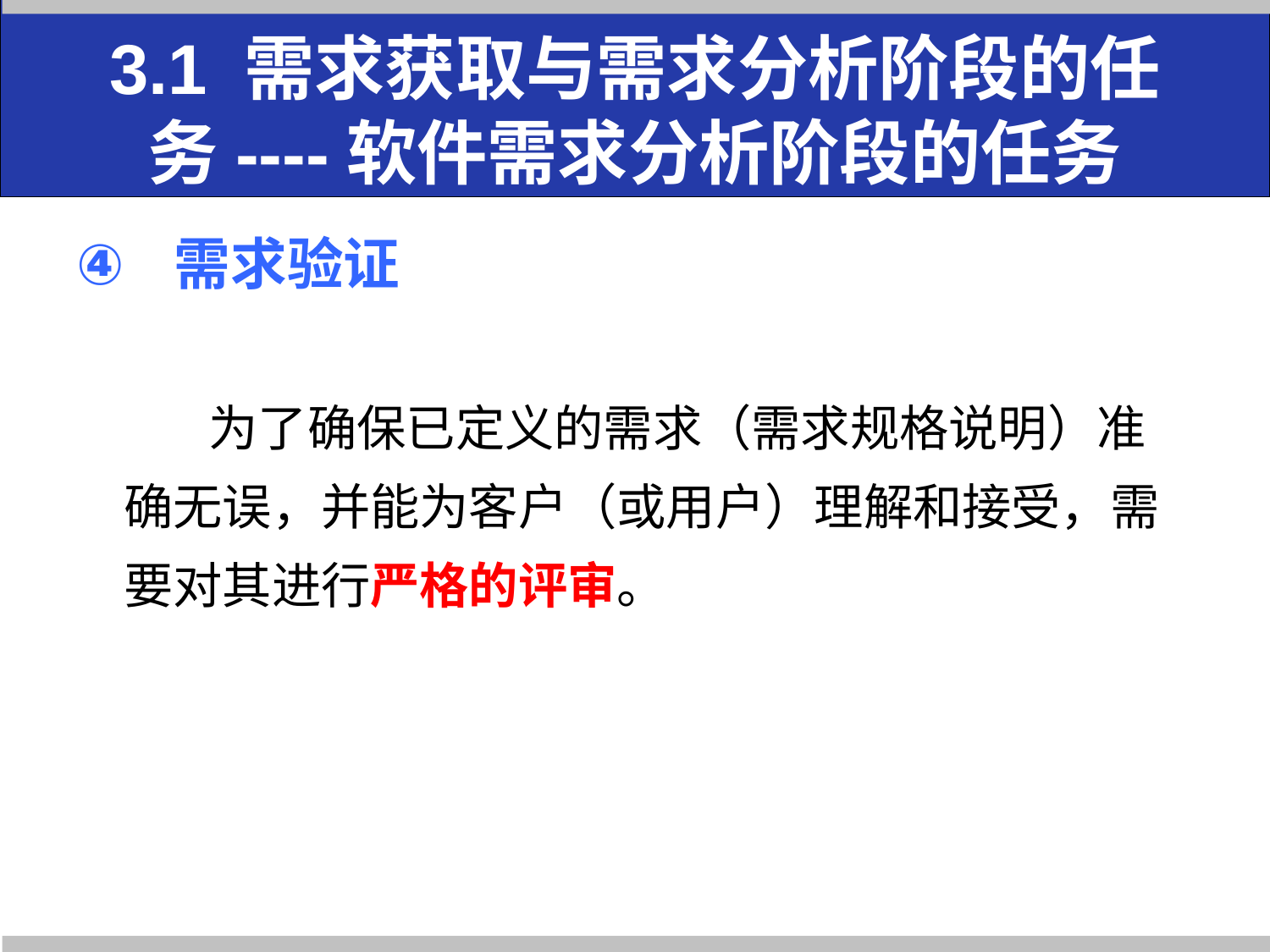

# 3.1 需求获取与需求分析阶段的任务----软件需求分析阶段的任务
 需求验证

           为了确保已定义的需求（需求规格说明）准确无误，并能为客户（或用户）理解和接受，需要对其进行严格的评审。
248